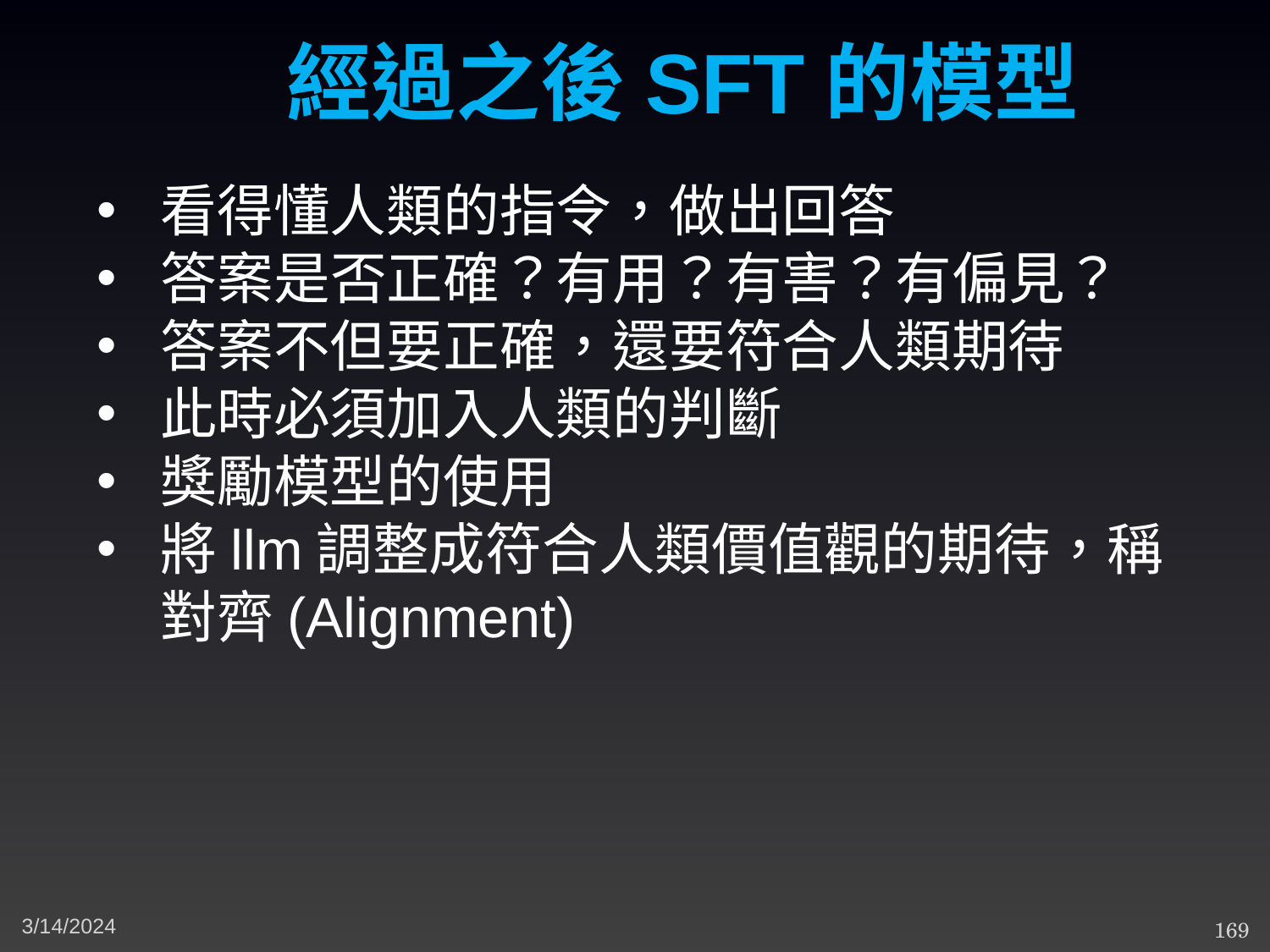

經過之後SFT的模型
看得懂人類的指令，做出回答
答案是否正確？有用？有害？有偏見？
答案不但要正確，還要符合人類期待
此時必須加入人類的判斷
獎勵模型的使用
將llm調整成符合人類價值觀的期待，稱對齊(Alignment)

3/14/2024
169